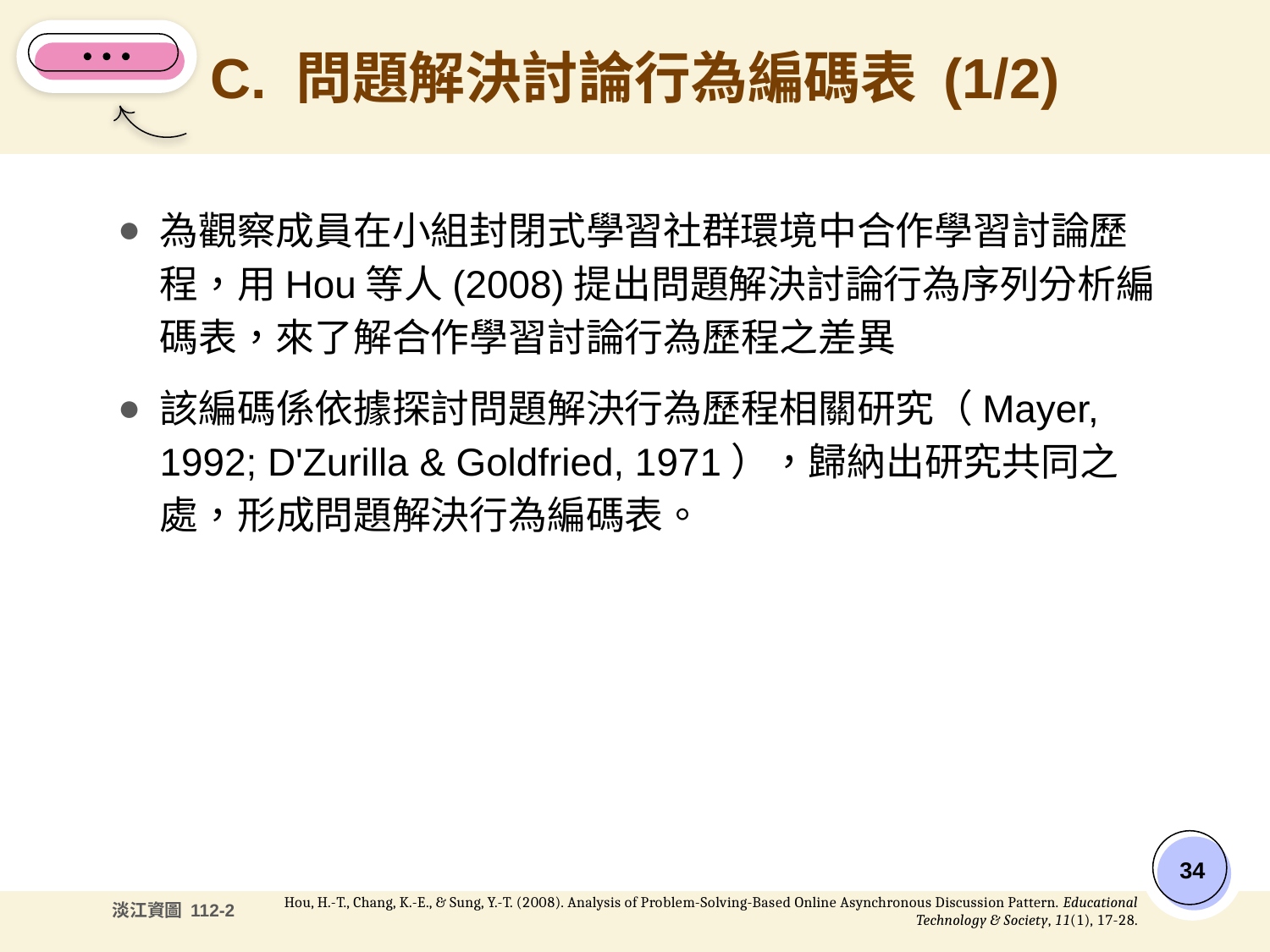

# C. 問題解決討論行為編碼表 (1/2)
為觀察成員在小組封閉式學習社群環境中合作學習討論歷程，用Hou等人(2008)提出問題解決討論行為序列分析編碼表，來了解合作學習討論行為歷程之差異
該編碼係依據探討問題解決行為歷程相關研究（Mayer, 1992; D'Zurilla & Goldfried, 1971），歸納出研究共同之處，形成問題解決行為編碼表。

34
Hou, H.-T., Chang, K.-E., & Sung, Y.-T. (2008). Analysis of Problem-Solving-Based Online Asynchronous Discussion Pattern. Educational Technology & Society, 11(1), 17-28.